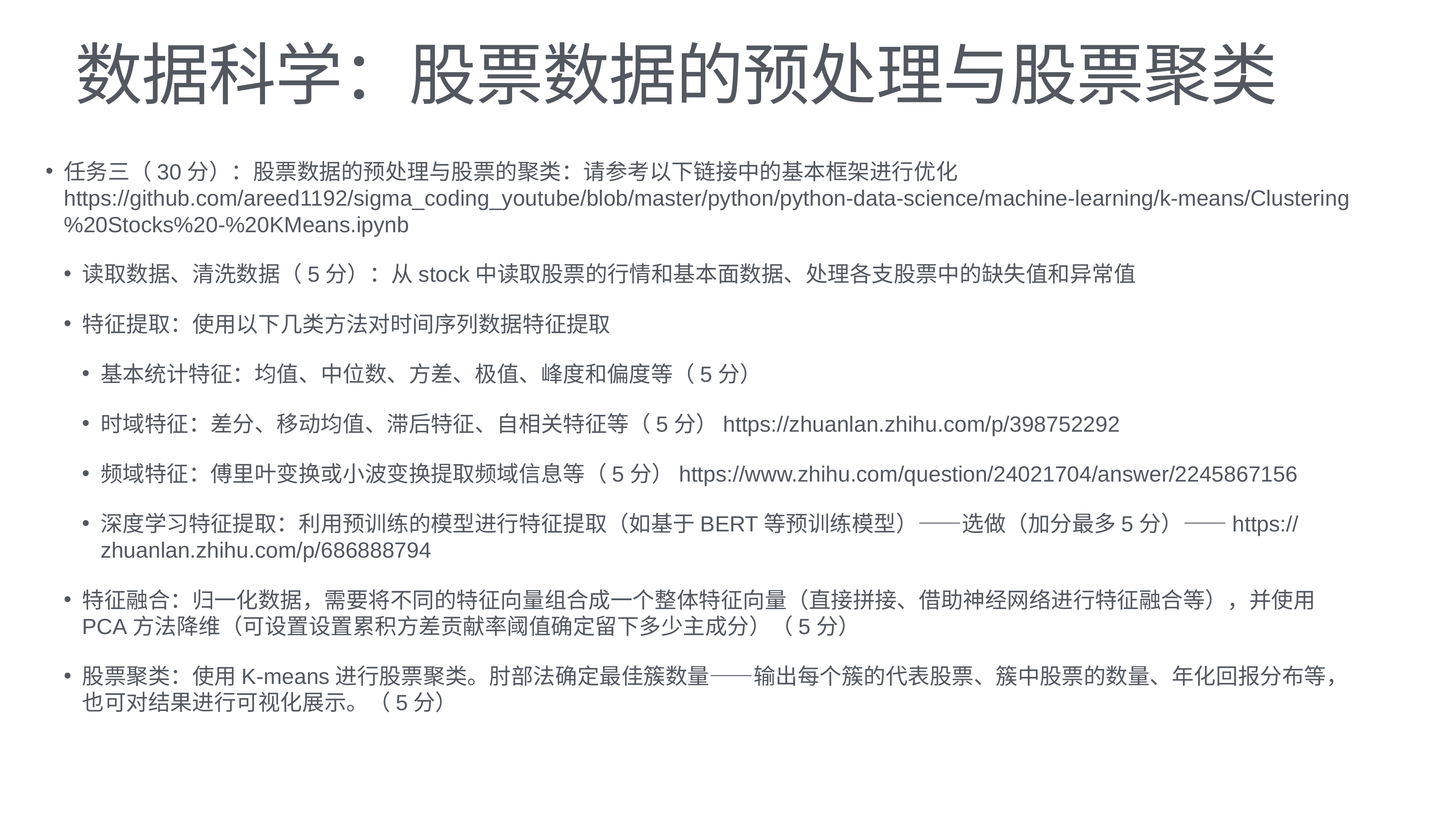

# 数据科学：股票数据的预处理与股票聚类
任务三（30分）：股票数据的预处理与股票的聚类：请参考以下链接中的基本框架进行优化
https://github.com/areed1192/sigma_coding_youtube/blob/master/python/python-data-science/machine-learning/k-means/Clustering%20Stocks%20-%20KMeans.ipynb
读取数据、清洗数据（5分）：从stock中读取股票的行情和基本面数据、处理各支股票中的缺失值和异常值
特征提取：使用以下几类方法对时间序列数据特征提取
基本统计特征：均值、中位数、方差、极值、峰度和偏度等（5分）
时域特征：差分、移动均值、滞后特征、自相关特征等（5分）https://zhuanlan.zhihu.com/p/398752292
频域特征：傅里叶变换或小波变换提取频域信息等（5分）https://www.zhihu.com/question/24021704/answer/2245867156
深度学习特征提取：利用预训练的模型进行特征提取（如基于BERT等预训练模型）——选做（加分最多5分）——https://zhuanlan.zhihu.com/p/686888794
特征融合：归一化数据，需要将不同的特征向量组合成一个整体特征向量（直接拼接、借助神经网络进行特征融合等），并使用PCA方法降维（可设置设置累积方差贡献率阈值确定留下多少主成分）（5分）
股票聚类：使用K-means进行股票聚类。肘部法确定最佳簇数量——输出每个簇的代表股票、簇中股票的数量、年化回报分布等，也可对结果进行可视化展示。（5分）